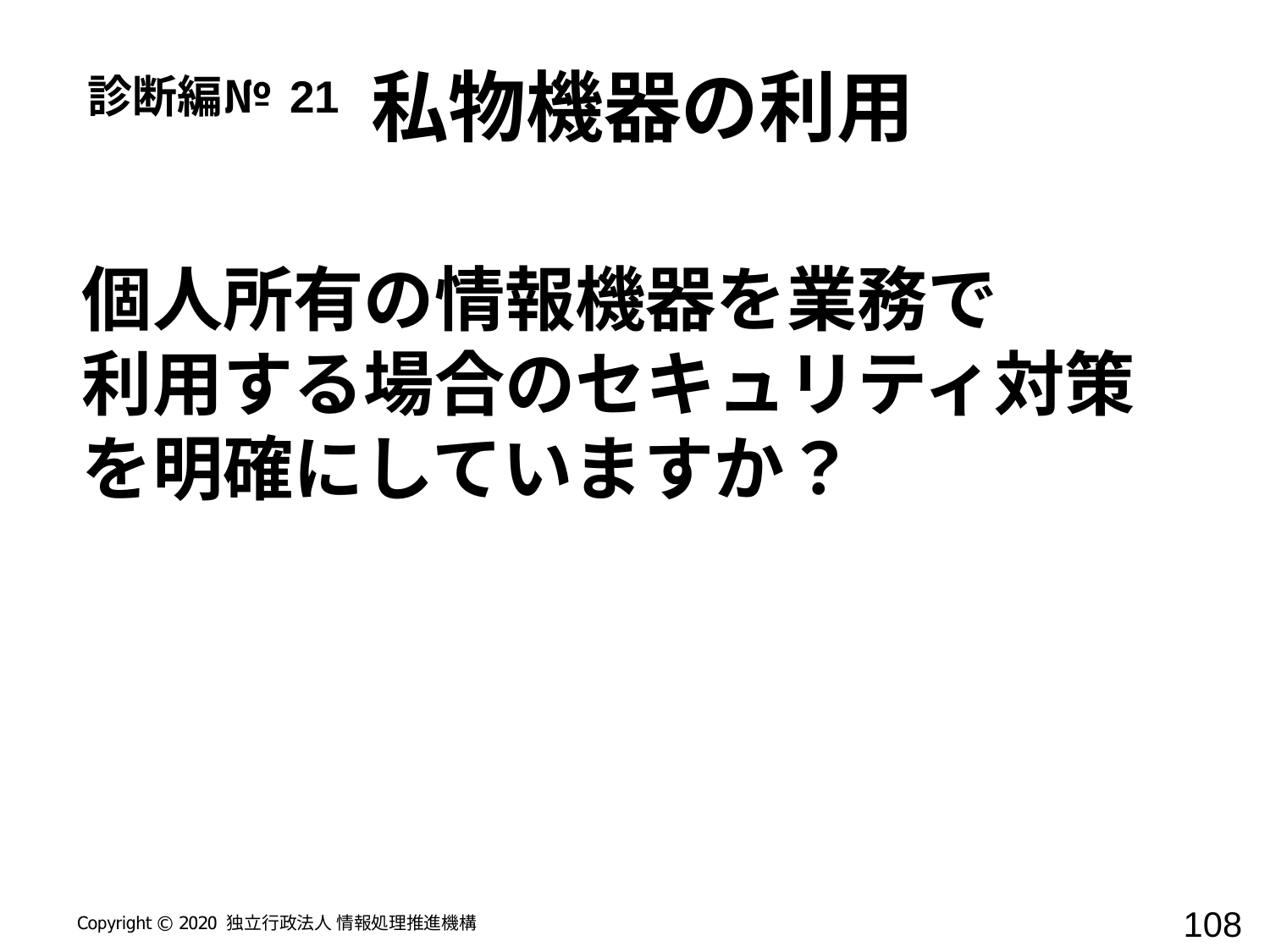

# 診断編№21 私物機器の利用

個人所有の情報機器を業務で
利用する場合のセキュリティ対策を明確にしていますか？